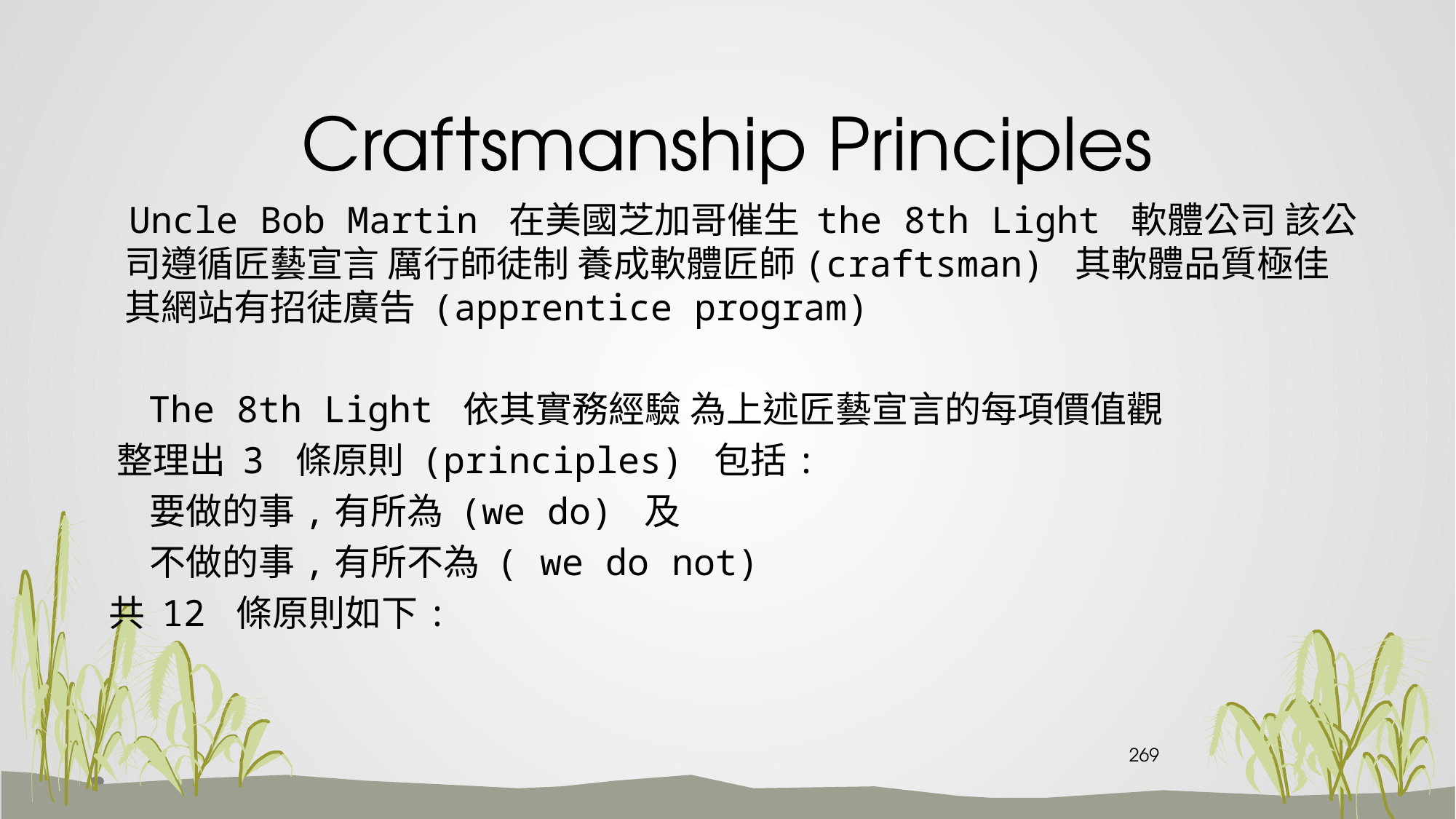

# Craftsmanship Principles
     Uncle Bob Martin 在美國芝加哥催生 the 8th Light 軟體公司 該公司遵循匠藝宣言 厲行師徒制 養成軟體匠師(craftsman) 其軟體品質極佳 其網站有招徒廣告 (apprentice program)

   The 8th Light 依其實務經驗 為上述匠藝宣言的每項價值觀
   整理出 3 條原則 (principles) 包括:
       要做的事,有所為 (we do) 及
       不做的事,有所不為 ( we do not)
  共 12 條原則如下:
269